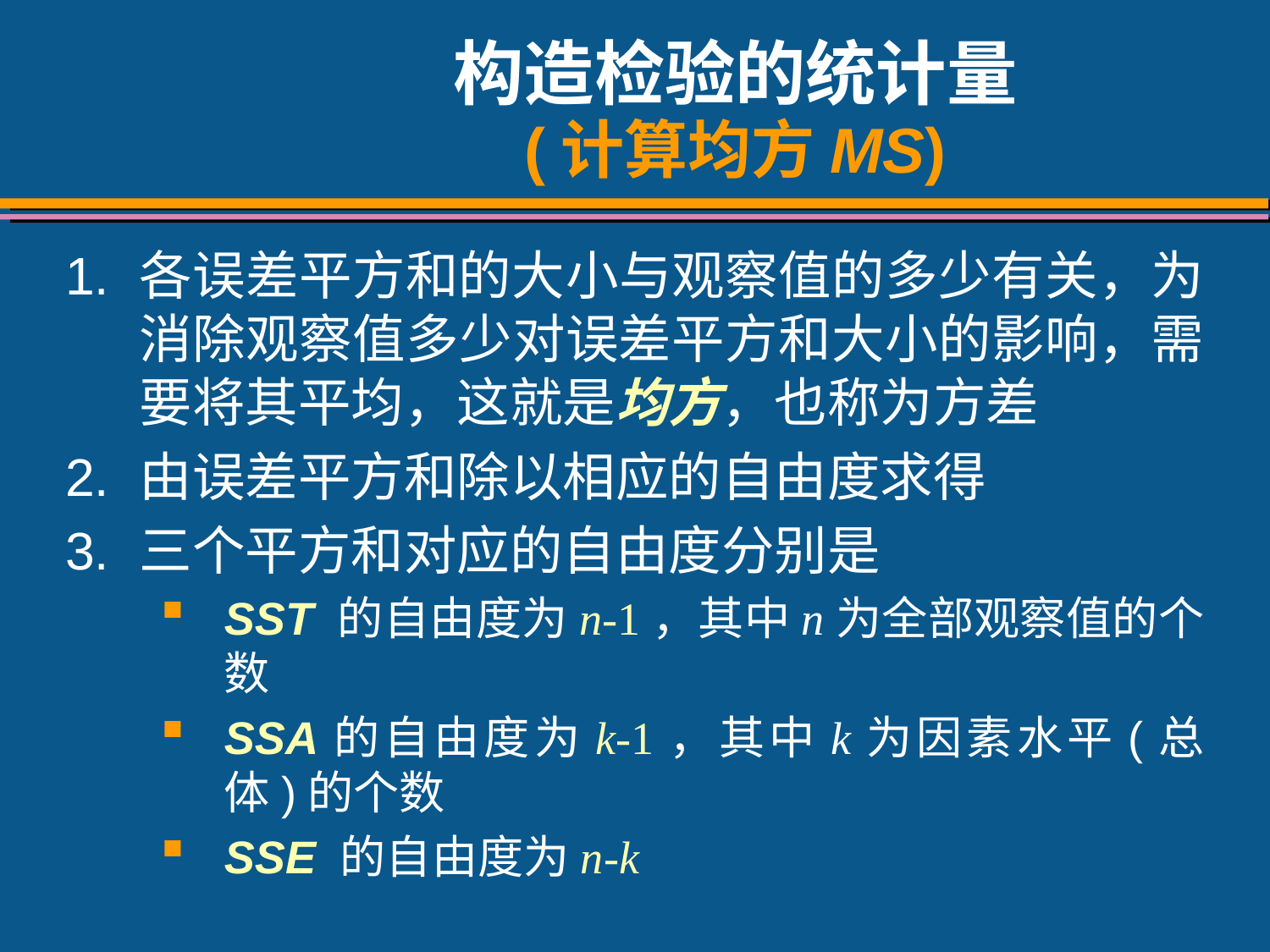

# 构造检验的统计量 (计算均方MS)
各误差平方和的大小与观察值的多少有关，为消除观察值多少对误差平方和大小的影响，需要将其平均，这就是均方，也称为方差
由误差平方和除以相应的自由度求得
三个平方和对应的自由度分别是
SST 的自由度为n-1，其中n为全部观察值的个数
SSA的自由度为k-1，其中k为因素水平(总体)的个数
SSE 的自由度为n-k